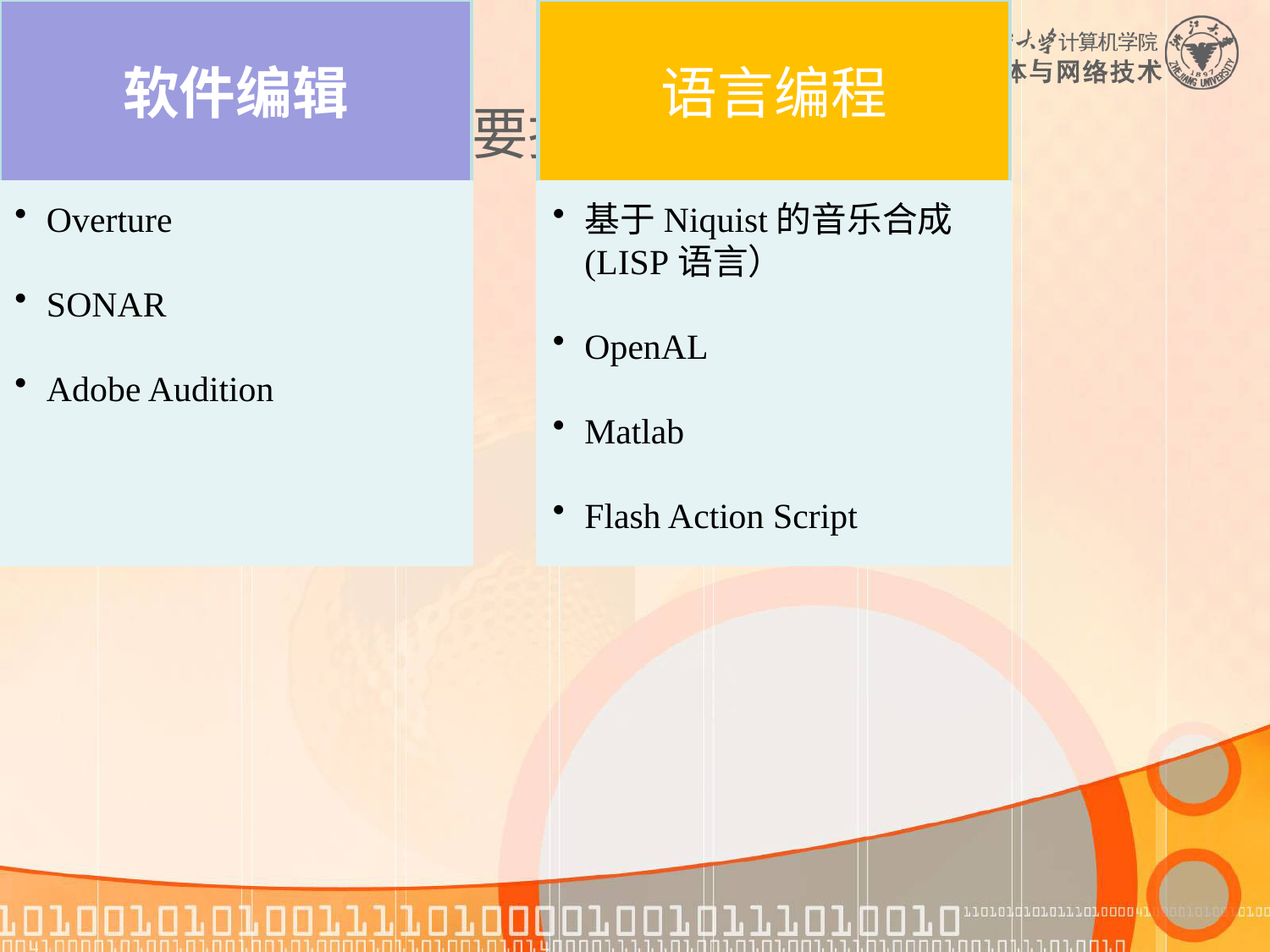

# 音乐合成——主要技术
软件编辑
Overture
SONAR
Adobe Audition
语言编程
基于Niquist的音乐合成(LISP语言）
OpenAL
Matlab
Flash Action Script